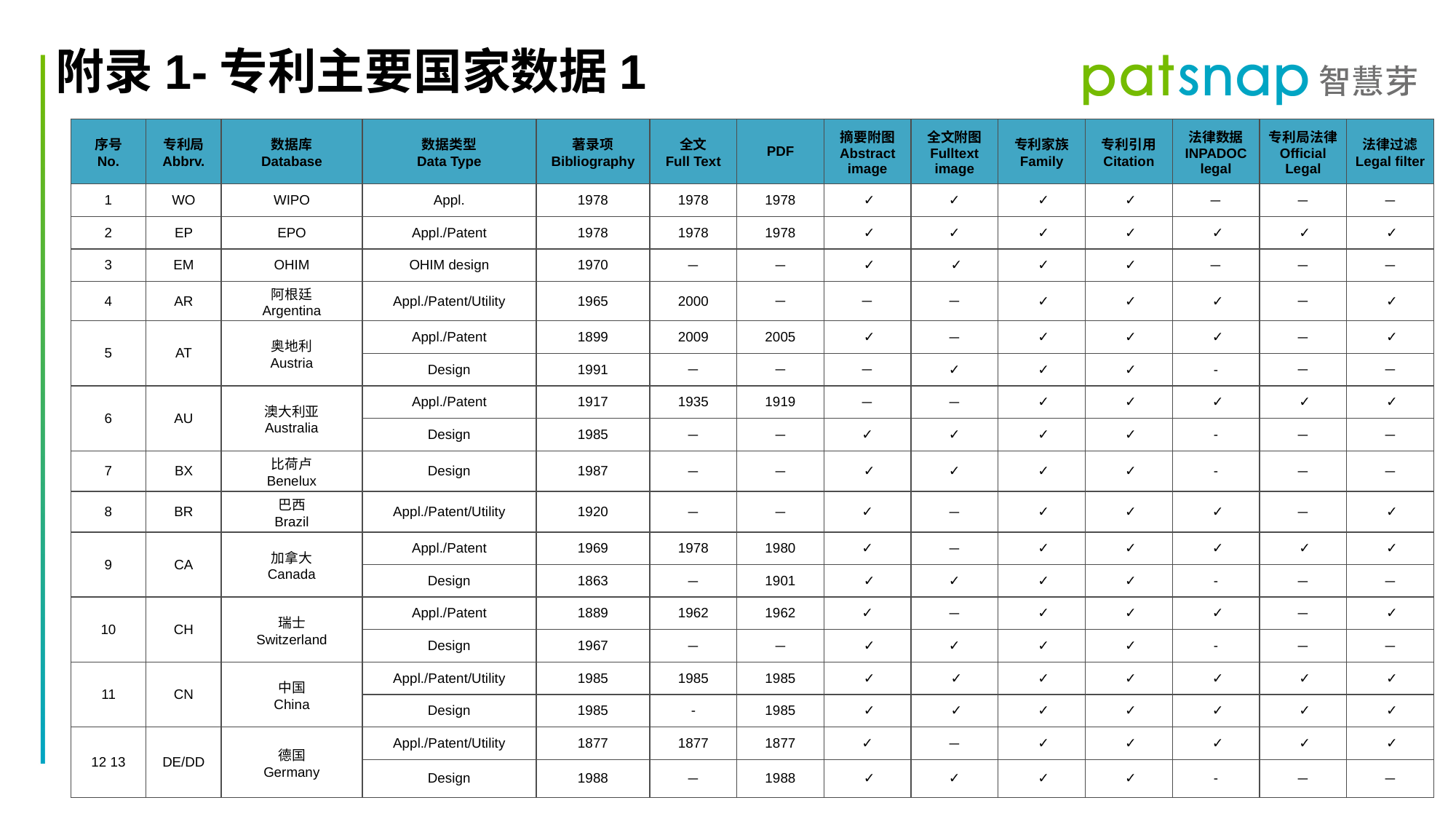

附录1-专利主要国家数据1
| 序号 No. | 专利局 Abbrv. | 数据库 Database | 数据类型 Data Type | 著录项 Bibliography | 全文 Full Text | PDF | 摘要附图 Abstract image | 全文附图 Fulltext image | 专利家族 Family | 专利引用 Citation | 法律数据 INPADOC legal | 专利局法律 Official Legal | 法律过滤 Legal filter |
| --- | --- | --- | --- | --- | --- | --- | --- | --- | --- | --- | --- | --- | --- |
| 1 | WO | WIPO | Appl. | 1978 | 1978 | 1978 | ✓ | ✓ | ✓ | ✓ | － | － | － |
| 2 | EP | EPO | Appl./Patent | 1978 | 1978 | 1978 | ✓ | ✓ | ✓ | ✓ | ✓ | ✓ | ✓ |
| 3 | EM | OHIM | OHIM design | 1970 | － | － | ✓ | ✓ | ✓ | ✓ | － | － | － |
| 4 | AR | 阿根廷 Argentina | Appl./Patent/Utility | 1965 | 2000 | － | － | － | ✓ | ✓ | ✓ | － | ✓ |
| 5 | AT | 奥地利 Austria | Appl./Patent | 1899 | 2009 | 2005 | ✓ | － | ✓ | ✓ | ✓ | － | ✓ |
|  |  |  | Design | 1991 | － | － | － | ✓ | ✓ | ✓ | - | － | － |
| 6 | AU | 澳大利亚 Australia | Appl./Patent | 1917 | 1935 | 1919 | － | － | ✓ | ✓ | ✓ | ✓ | ✓ |
|  |  |  | Design | 1985 | － | － | ✓ | ✓ | ✓ | ✓ | - | － | － |
| 7 | BX | 比荷卢 Benelux | Design | 1987 | － | － | ✓ | ✓ | ✓ | ✓ | - | － | － |
| 8 | BR | 巴西 Brazil | Appl./Patent/Utility | 1920 | － | － | ✓ | － | ✓ | ✓ | ✓ | － | ✓ |
| 9 | CA | 加拿大 Canada | Appl./Patent | 1969 | 1978 | 1980 | ✓ | － | ✓ | ✓ | ✓ | ✓ | ✓ |
|  |  |  | Design | 1863 | － | 1901 | ✓ | ✓ | ✓ | ✓ | - | － | － |
| 10 | CH | 瑞士 Switzerland | Appl./Patent | 1889 | 1962 | 1962 | ✓ | － | ✓ | ✓ | ✓ | － | ✓ |
|  |  |  | Design | 1967 | － | － | ✓ | ✓ | ✓ | ✓ | - | － | － |
| 11 | CN | 中国 China | Appl./Patent/Utility | 1985 | 1985 | 1985 | ✓ | ✓ | ✓ | ✓ | ✓ | ✓ | ✓ |
|  |  |  | Design | 1985 | - | 1985 | ✓ | ✓ | ✓ | ✓ | ✓ | ✓ | ✓ |
| 12 13 | DE/DD | 德国 Germany | Appl./Patent/Utility | 1877 | 1877 | 1877 | ✓ | － | ✓ | ✓ | ✓ | ✓ | ✓ |
|  |  |  | Design | 1988 | － | 1988 | ✓ | ✓ | ✓ | ✓ | - | － | － |